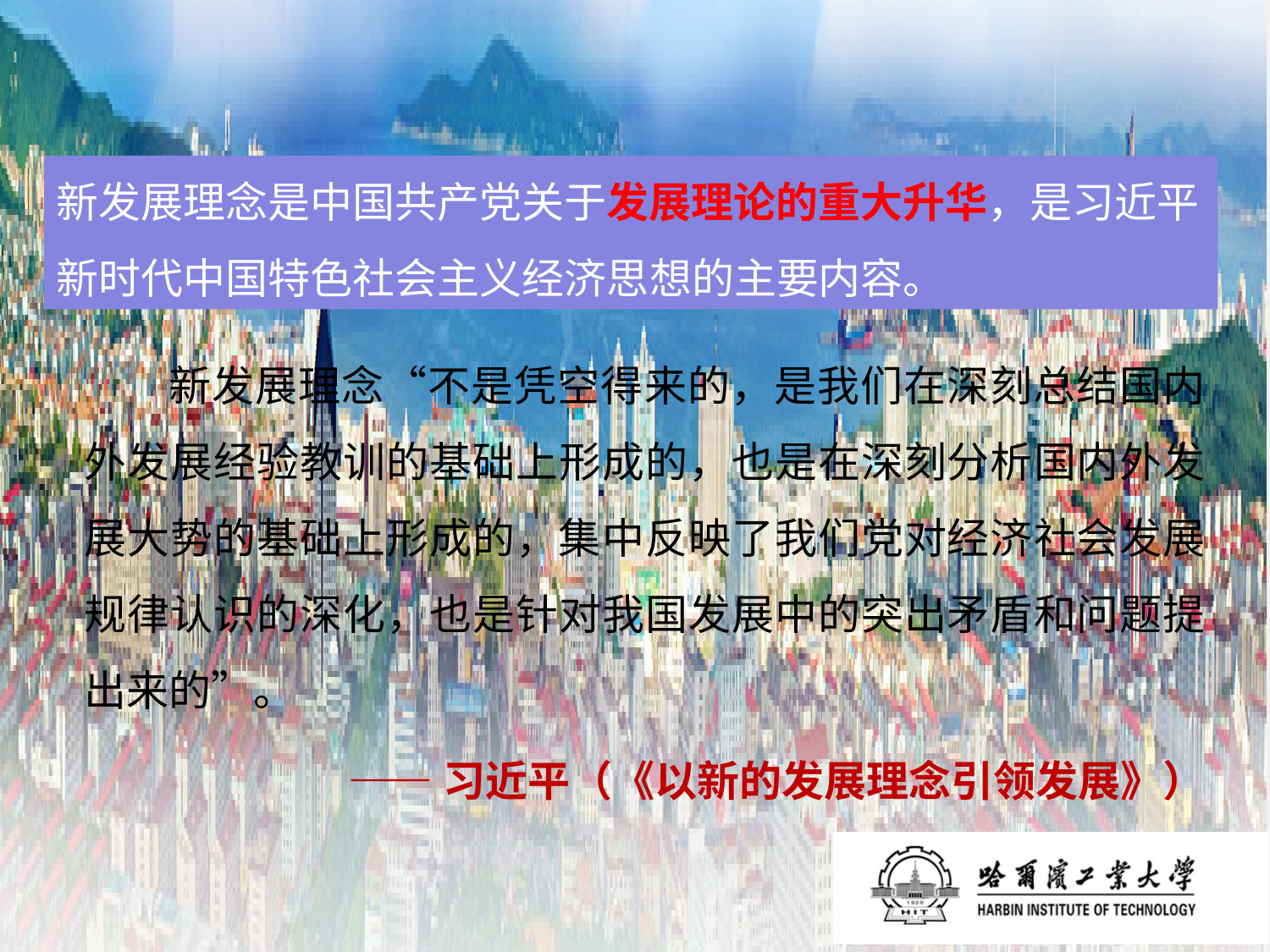

# 新发展理念是中国共产党关于发展理论的重大升华，是习近平新时代中国特色社会主义经济思想的主要内容。
       新发展理念“不是凭空得来的，是我们在深刻总结国内外发展经验教训的基础上形成的，也是在深刻分析国内外发展大势的基础上形成的，集中反映了我们党对经济社会发展规律认识的深化，也是针对我国发展中的突出矛盾和问题提出来的”。
——习近平（《以新的发展理念引领发展》）